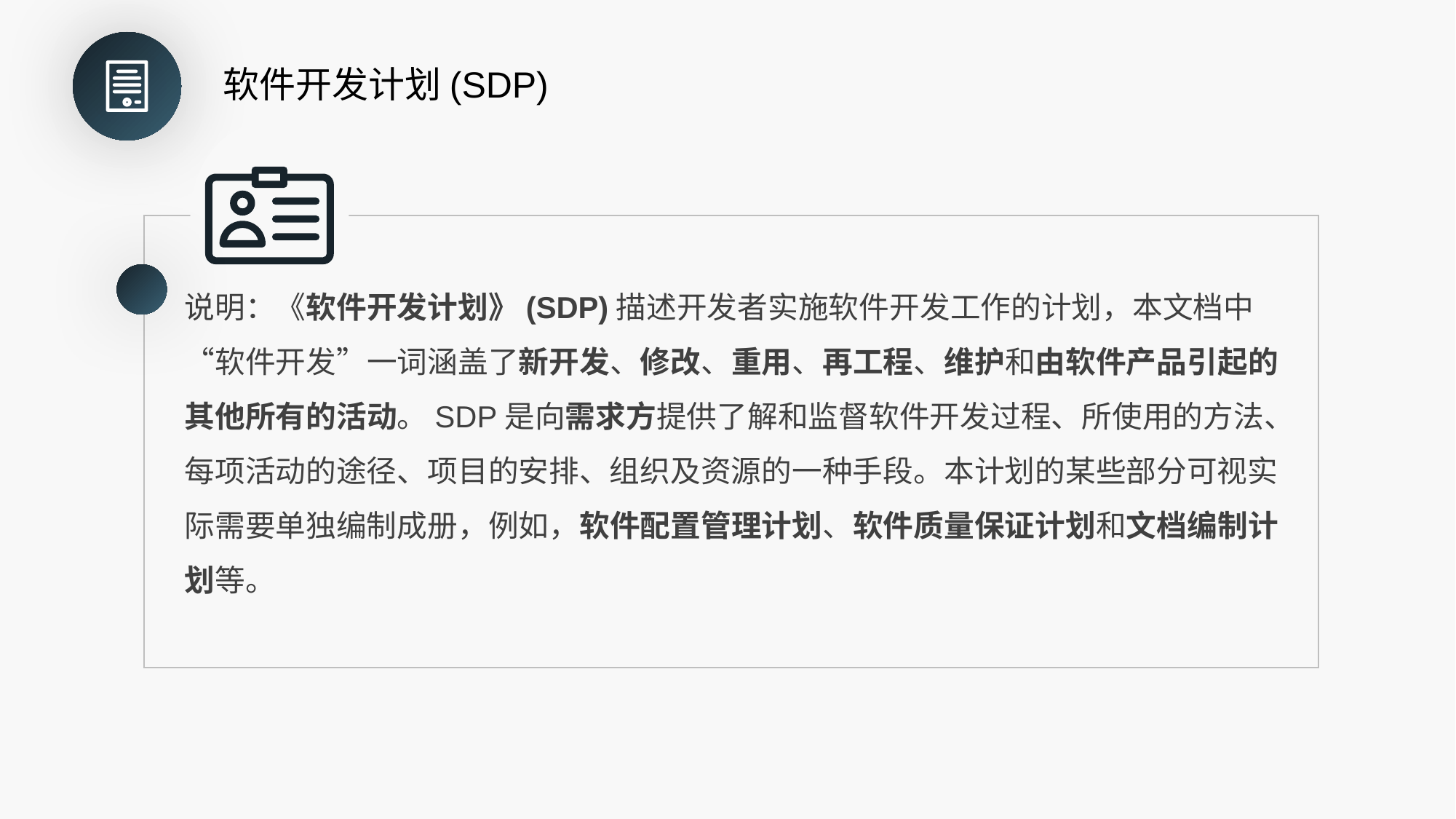

软件开发计划(SDP)

说明：《软件开发计划》(SDP)描述开发者实施软件开发工作的计划，本文档中“软件开发”一词涵盖了新开发、修改、重用、再工程、维护和由软件产品引起的其他所有的活动。SDP是向需求方提供了解和监督软件开发过程、所使用的方法、每项活动的途径、项目的安排、组织及资源的一种手段。本计划的某些部分可视实际需要单独编制成册，例如，软件配置管理计划、软件质量保证计划和文档编制计划等。